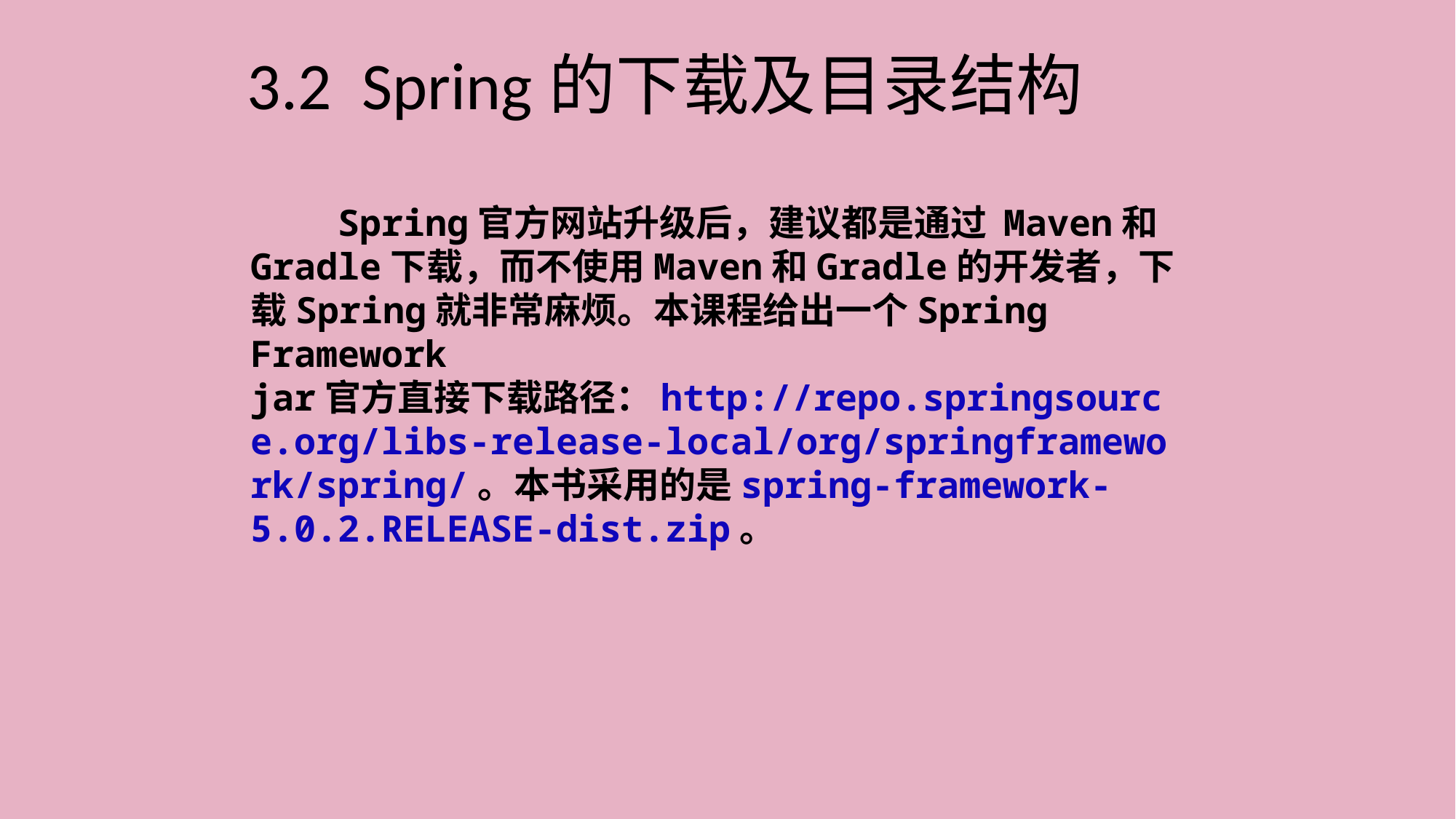

# 3.2  Spring的下载及目录结构
    Spring官方网站升级后，建议都是通过 Maven和Gradle下载，而不使用Maven和Gradle的开发者，下载Spring就非常麻烦。本课程给出一个Spring Framework jar官方直接下载路径：http://repo.springsource.org/libs-release-local/org/springframework/spring/。本书采用的是spring-framework-5.0.2.RELEASE-dist.zip。